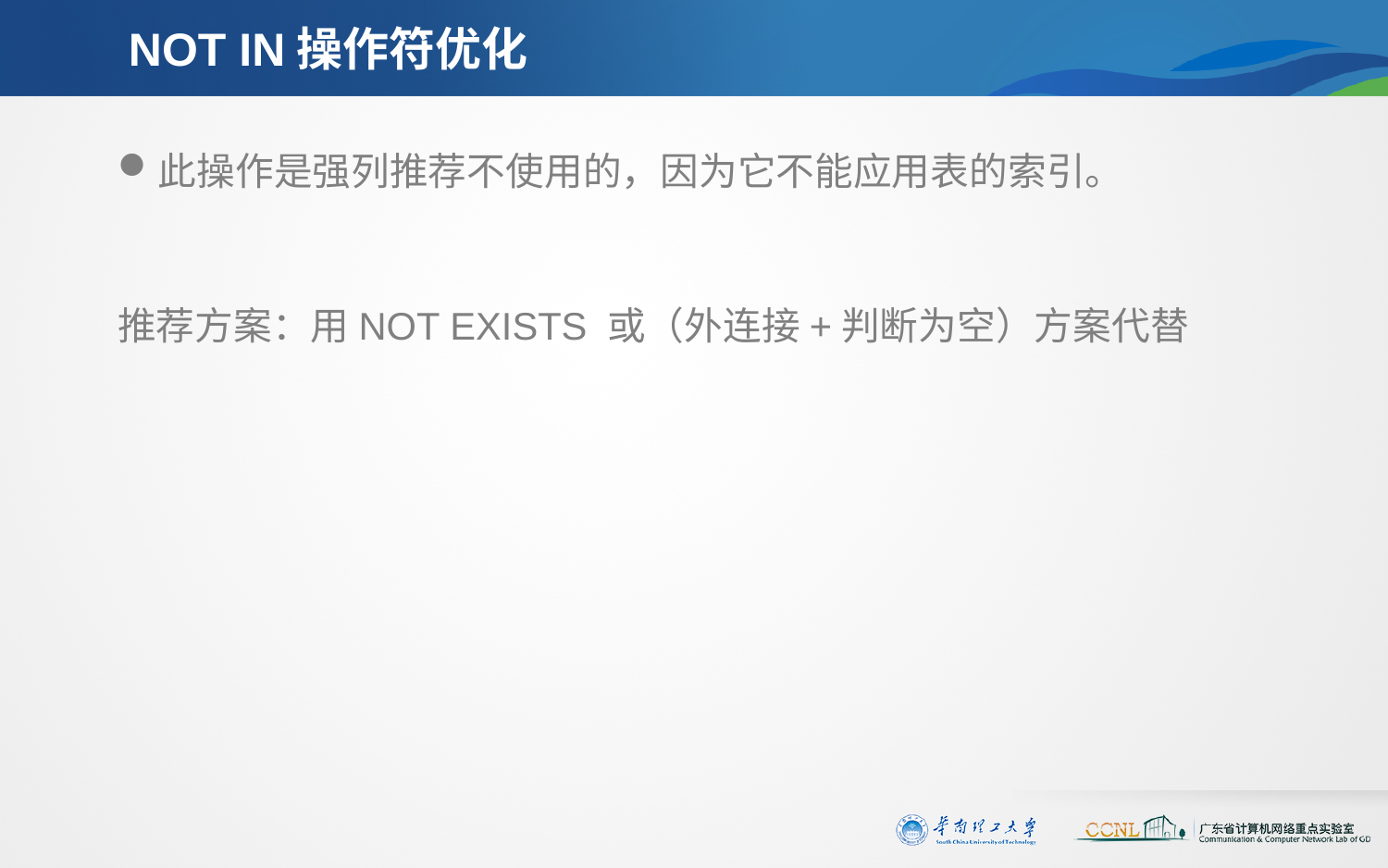

# NOT IN操作符优化
此操作是强列推荐不使用的，因为它不能应用表的索引。

推荐方案：用NOT EXISTS 或（外连接+判断为空）方案代替